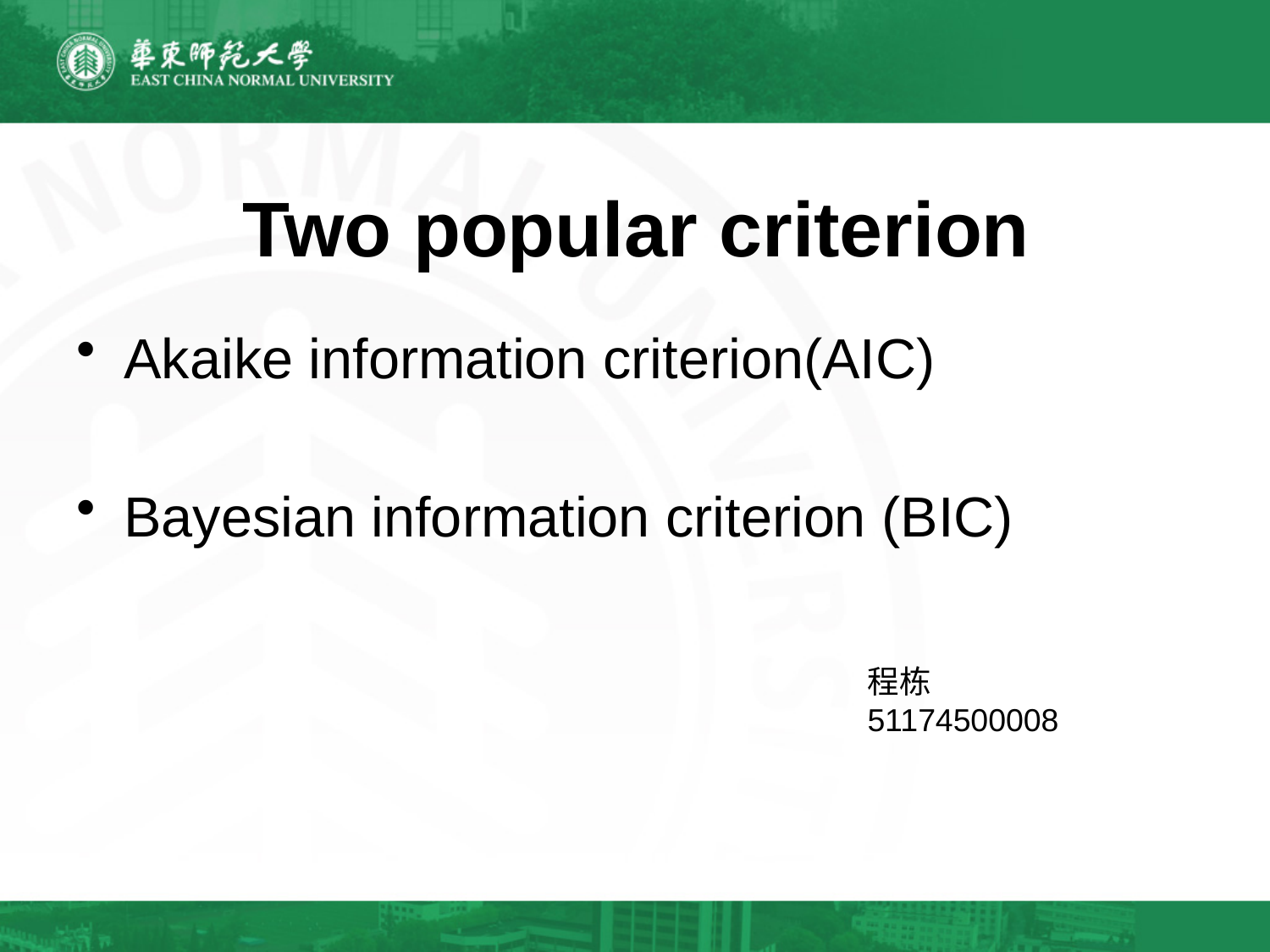

# Two popular criterion
Akaike information criterion(AIC)

Bayesian information criterion (BIC)

程栋
51174500008